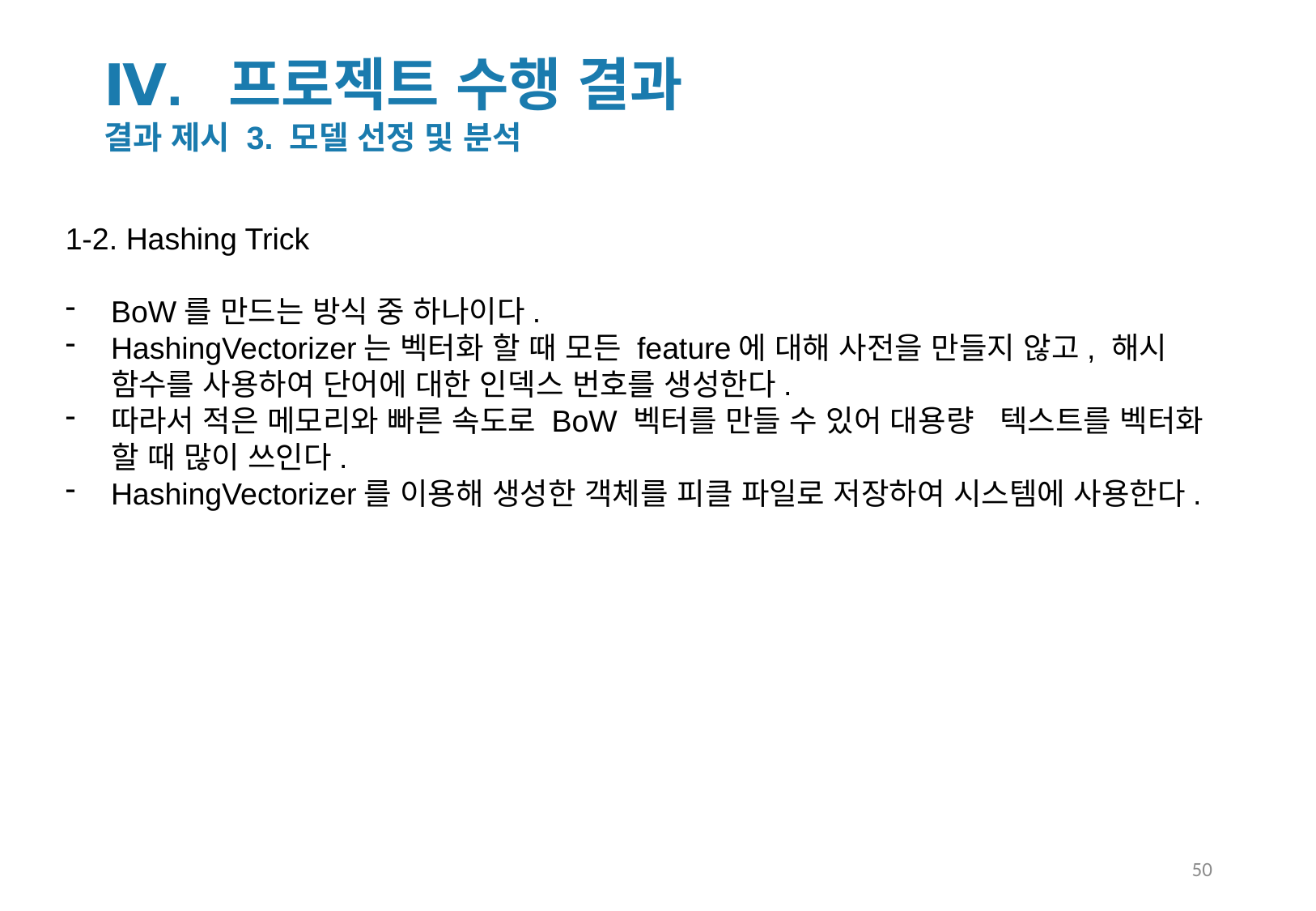

Ⅳ.  프로젝트 수행 결과
결과 제시 3. 모델 선정 및 분석
1-2. Hashing Trick

BoW를 만드는 방식 중 하나이다.
HashingVectorizer는 벡터화 할 때 모든 feature에 대해 사전을 만들지 않고, 해시 함수를 사용하여 단어에 대한 인덱스 번호를 생성한다.
따라서 적은 메모리와 빠른 속도로 BoW 벡터를 만들 수 있어 대용량   텍스트를 벡터화 할 때 많이 쓰인다.
HashingVectorizer를 이용해 생성한 객체를 피클 파일로 저장하여 시스템에 사용한다.
50